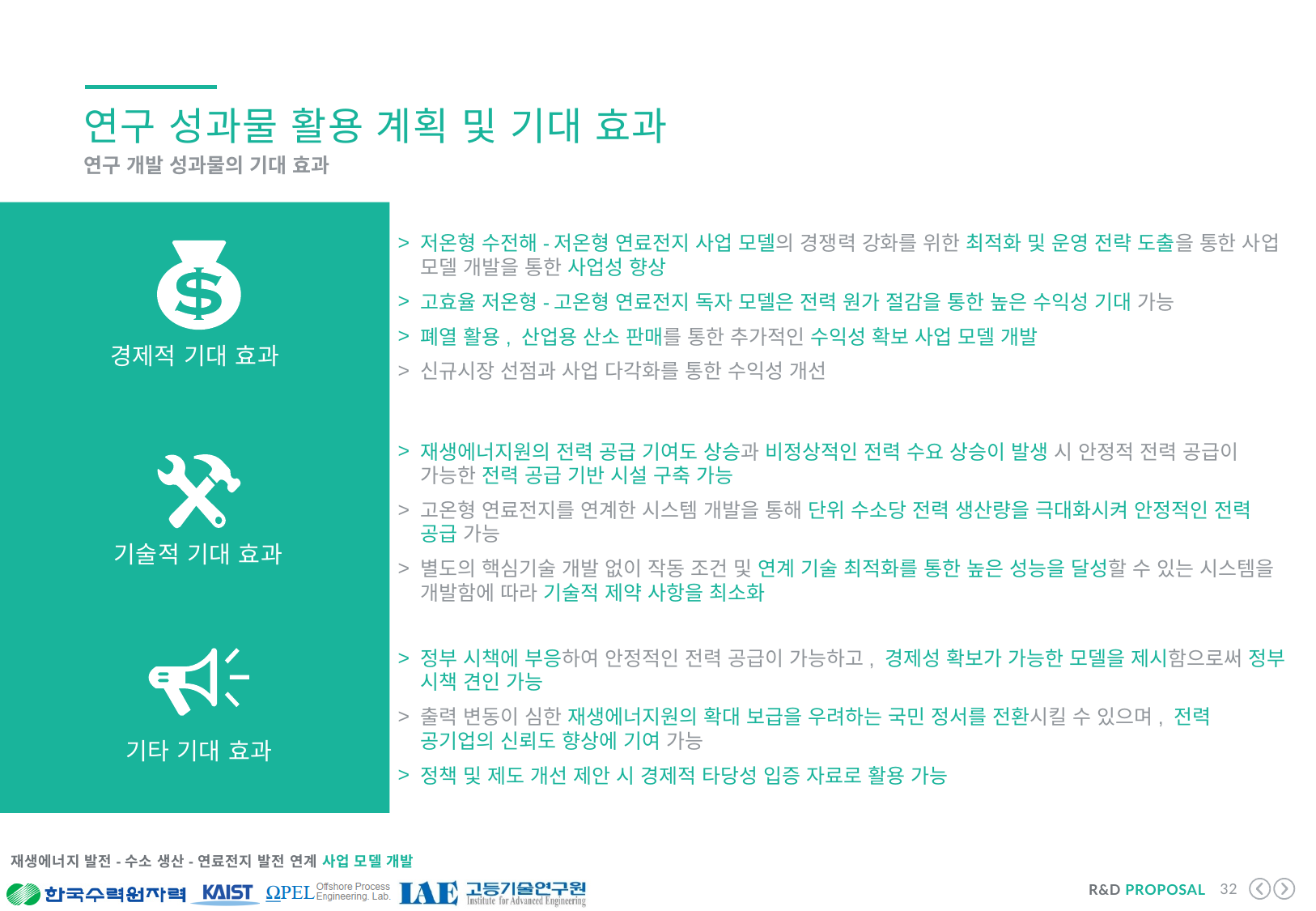

연구 성과물 활용 계획 및 기대 효과
연구 개발 성과물의 기대 효과

저온형 수전해-저온형 연료전지 사업 모델의 경쟁력 강화를 위한 최적화 및 운영 전략 도출을 통한 사업 모델 개발을 통한 사업성 향상
고효율 저온형-고온형 연료전지 독자 모델은 전력 원가 절감을 통한 높은 수익성 기대 가능
폐열 활용, 산업용 산소 판매를 통한 추가적인 수익성 확보 사업 모델 개발
신규시장 선점과 사업 다각화를 통한 수익성 개선

경제적 기대 효과
재생에너지원의 전력 공급 기여도 상승과 비정상적인 전력 수요 상승이 발생 시 안정적 전력 공급이 가능한 전력 공급 기반 시설 구축 가능
고온형 연료전지를 연계한 시스템 개발을 통해 단위 수소당 전력 생산량을 극대화시켜 안정적인 전력 공급 가능
별도의 핵심기술 개발 없이 작동 조건 및 연계 기술 최적화를 통한 높은 성능을 달성할 수 있는 시스템을 개발함에 따라 기술적 제약 사항을 최소화

기술적 기대 효과
정부 시책에 부응하여 안정적인 전력 공급이 가능하고, 경제성 확보가 가능한 모델을 제시함으로써 정부 시책 견인 가능
출력 변동이 심한 재생에너지원의 확대 보급을 우려하는 국민 정서를 전환시킬 수 있으며, 전력 공기업의 신뢰도 향상에 기여 가능
정책 및 제도 개선 제안 시 경제적 타당성 입증 자료로 활용 가능

기타 기대 효과